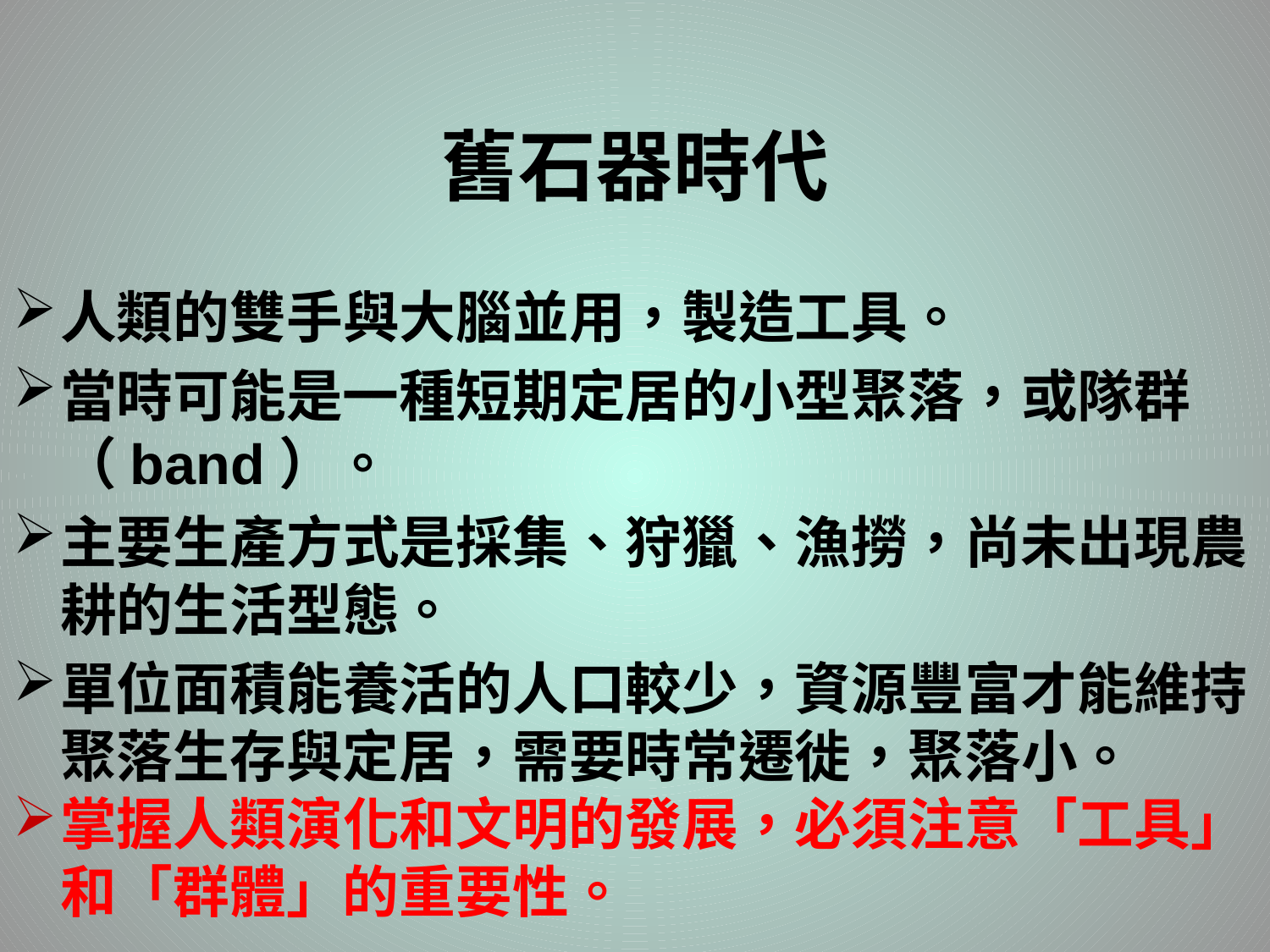

# 舊石器時代
人類的雙手與大腦並用，製造工具。
當時可能是一種短期定居的小型聚落，或隊群（band）。
主要生產方式是採集、狩獵、漁撈，尚未出現農耕的生活型態。
單位面積能養活的人口較少，資源豐富才能維持聚落生存與定居，需要時常遷徙，聚落小。
掌握人類演化和文明的發展，必須注意「工具」和「群體」的重要性。